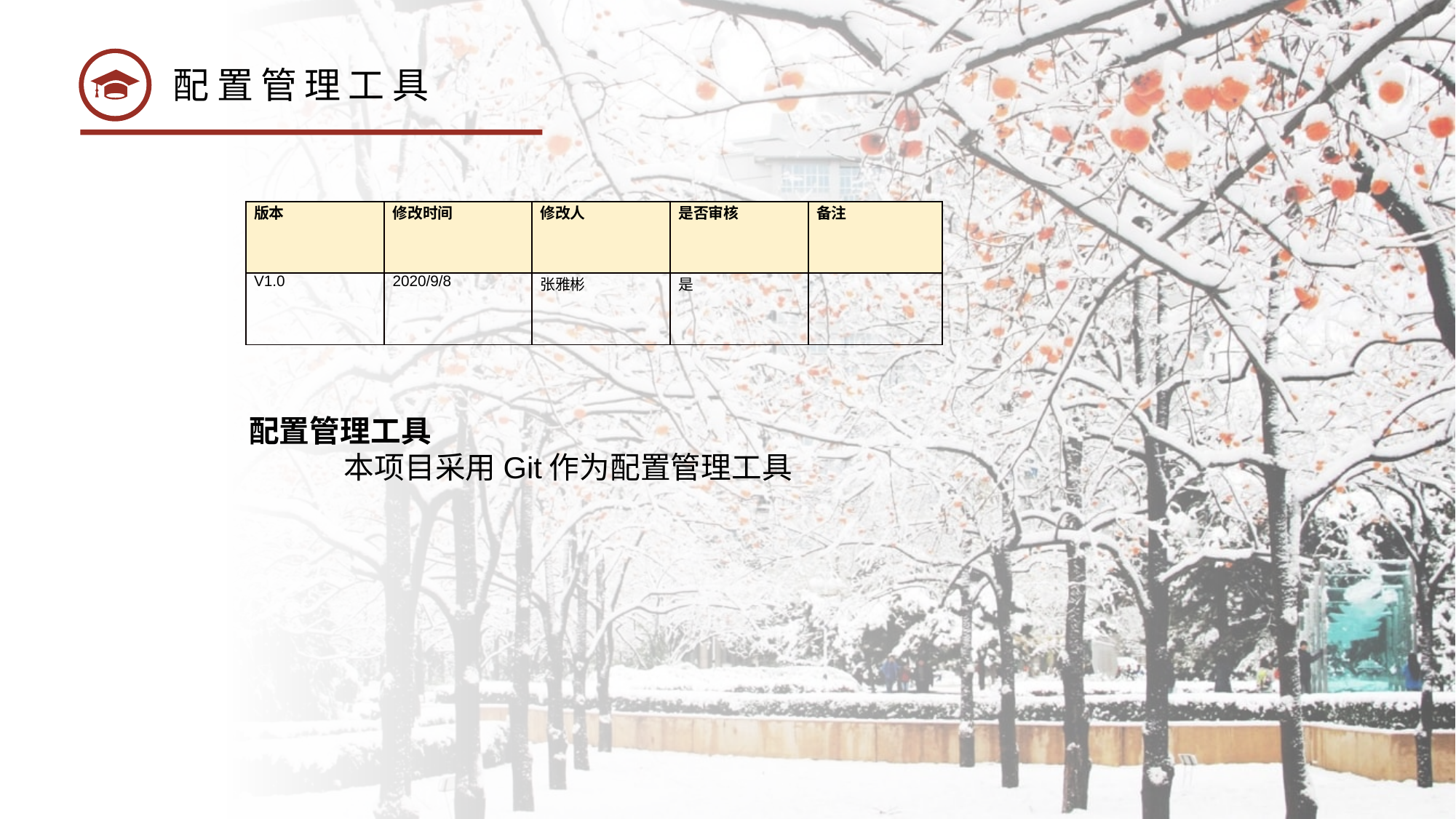

配置管理工具
| 版本 | 修改时间 | 修改人 | 是否审核 | 备注 |
| --- | --- | --- | --- | --- |
| V1.0 | 2020/9/8 | 张雅彬 | 是 |  |

 配置管理工具
	本项目采用Git作为配置管理工具